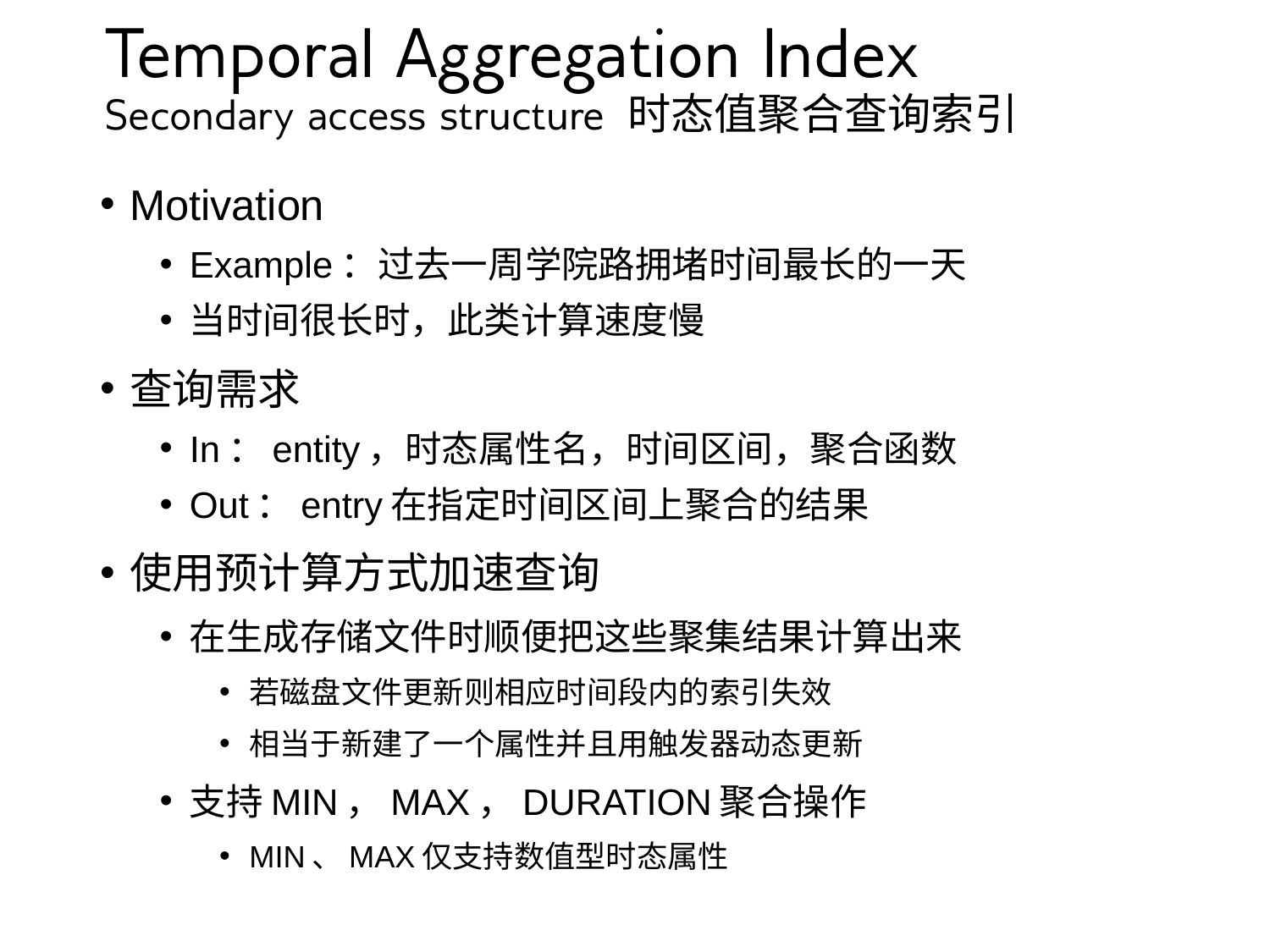

# Temporal Aggregation Index Secondary access structure 时态值聚合查询索引
Motivation
Example：过去一周学院路拥堵时间最长的一天
当时间很长时，此类计算速度慢
查询需求
In：entity，时态属性名，时间区间，聚合函数
Out：entry在指定时间区间上聚合的结果
使用预计算方式加速查询
在生成存储文件时顺便把这些聚集结果计算出来
若磁盘文件更新则相应时间段内的索引失效
相当于新建了一个属性并且用触发器动态更新
支持MIN，MAX，DURATION聚合操作
MIN、MAX仅支持数值型时态属性